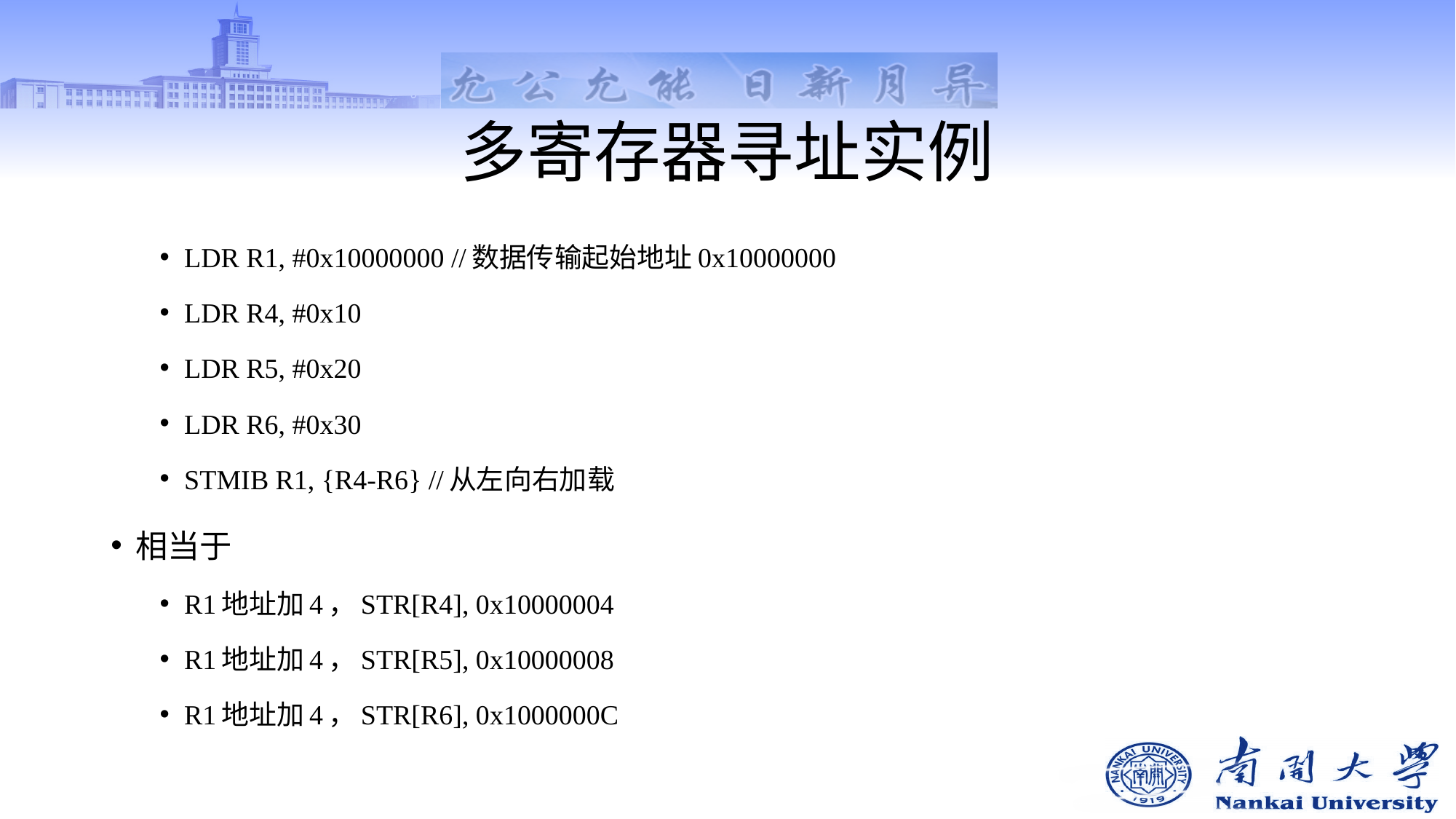

# 多寄存器寻址实例
LDR R1, #0x10000000 //数据传输起始地址0x10000000
LDR R4, #0x10
LDR R5, #0x20
LDR R6, #0x30
STMIB R1, {R4-R6} //从左向右加载
相当于
R1地址加4，STR[R4], 0x10000004
R1地址加4，STR[R5], 0x10000008
R1地址加4，STR[R6], 0x1000000C